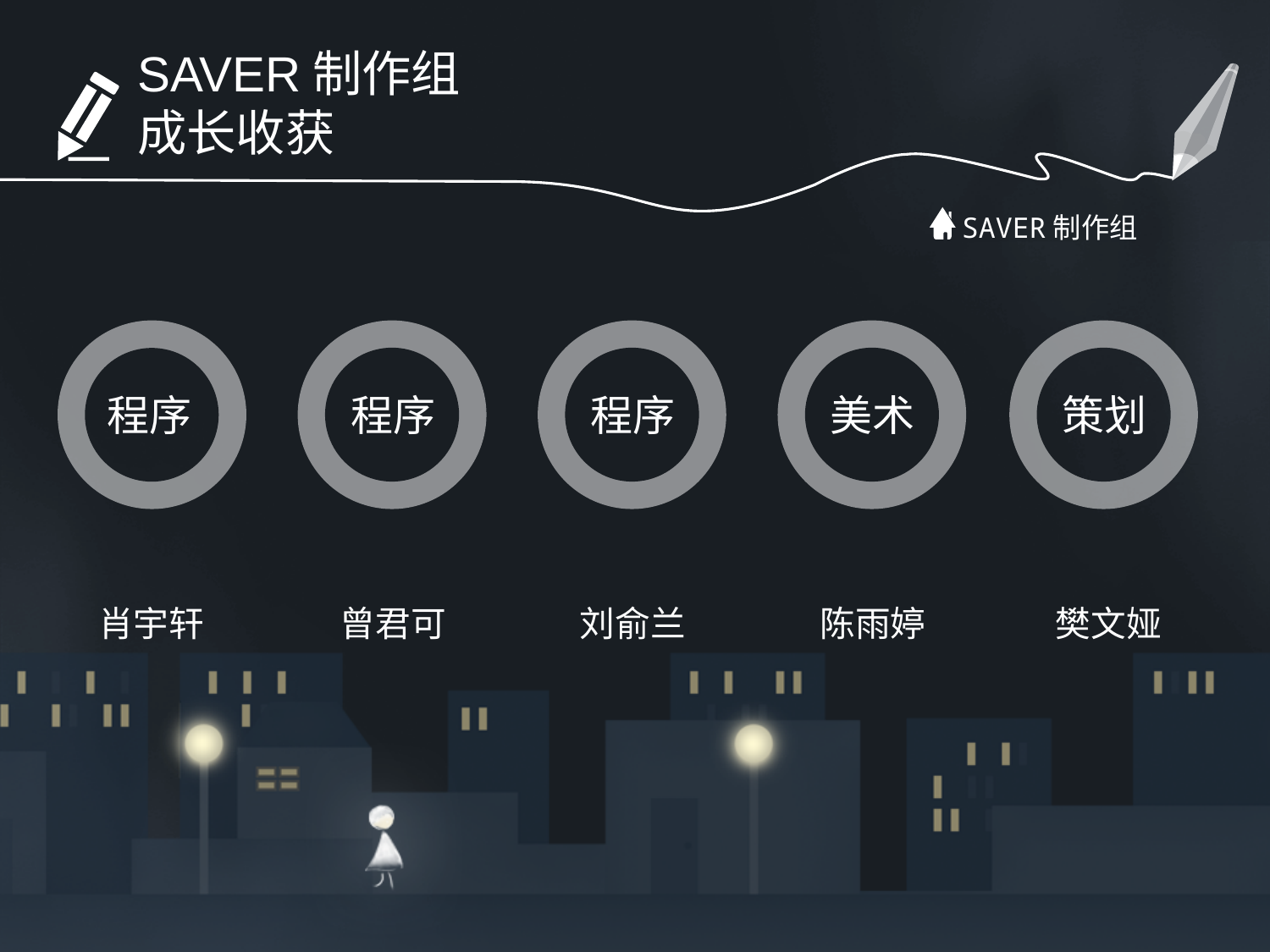

SAVER制作组成长收获

SAVER制作组

程序

程序

美术

策划
程序
肖宇轩
曾君可
刘俞兰
陈雨婷
樊文娅